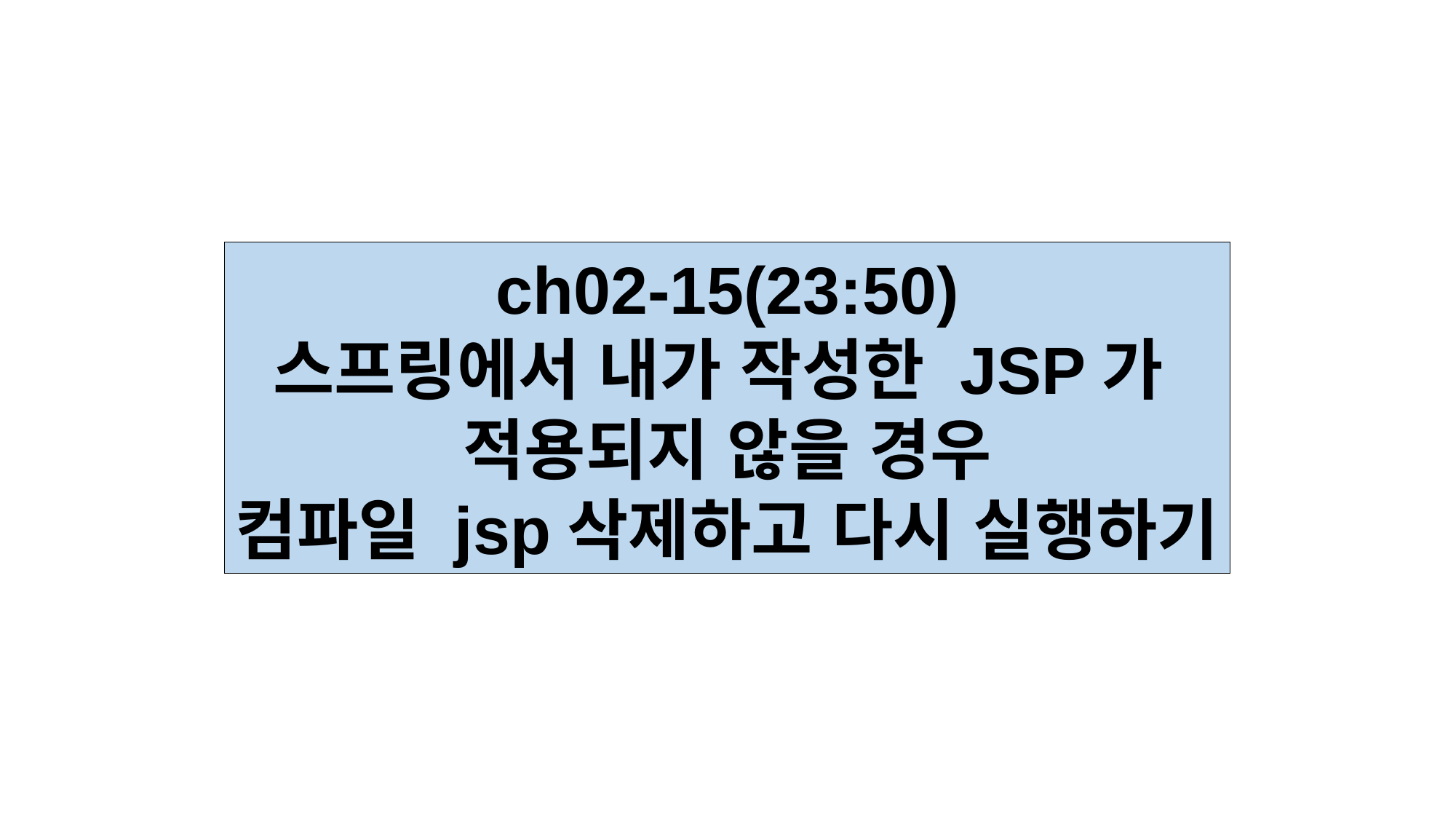

ch02-15(23:50)
스프링에서 내가 작성한 JSP가
적용되지 않을 경우
컴파일 jsp삭제하고 다시 실행하기